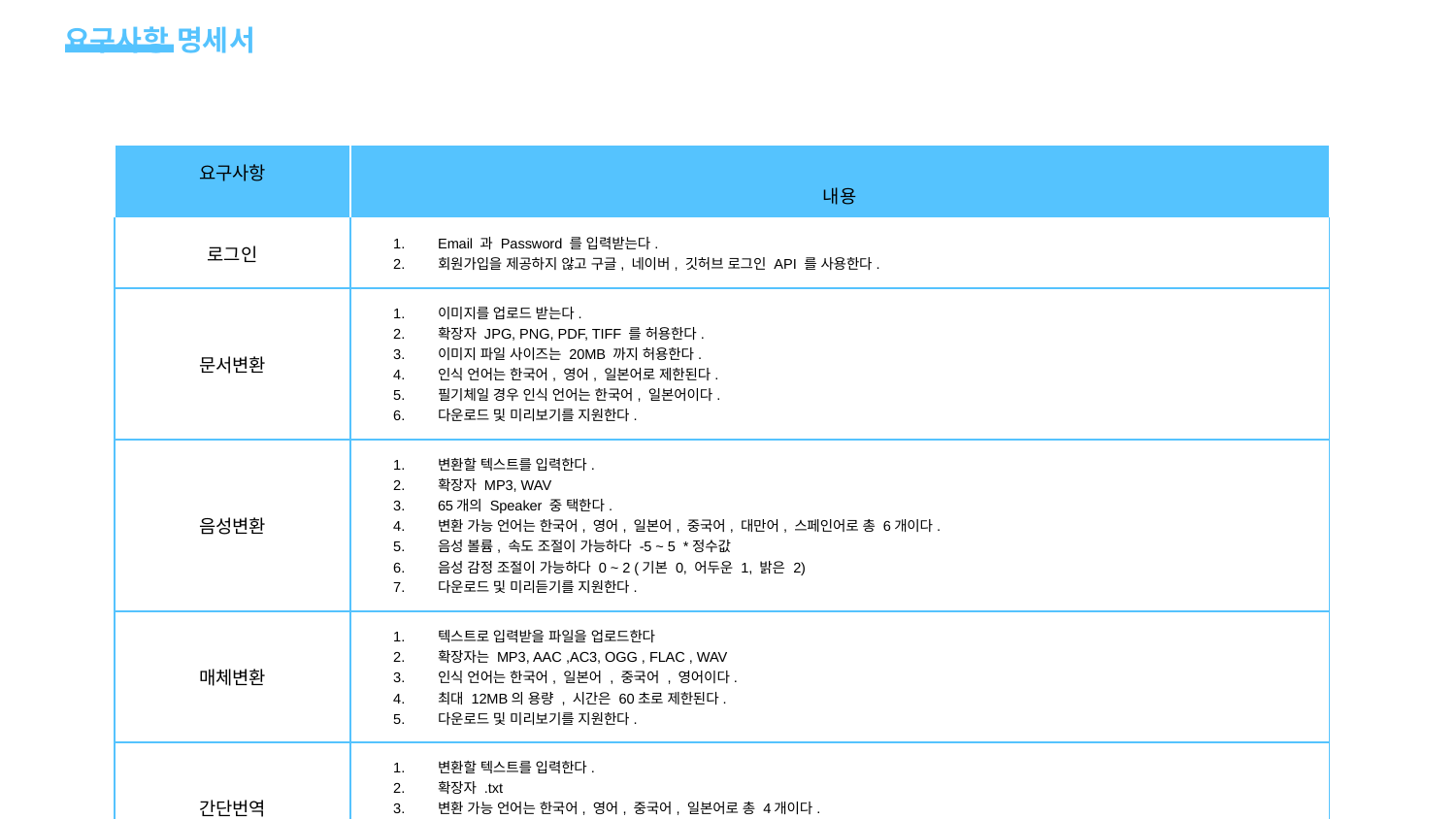

# 요구사항 명세서

| 요구사항 | 내용 |
| --- | --- |
| 로그인 | Email 과 Password 를 입력받는다. 회원가입을 제공하지 않고 구글, 네이버, 깃허브 로그인 API 를 사용한다. |
| 문서변환 | 이미지를 업로드 받는다. 확장자 JPG, PNG, PDF, TIFF 를 허용한다. 이미지 파일 사이즈는 20MB 까지 허용한다. 인식 언어는 한국어, 영어, 일본어로 제한된다. 필기체일 경우 인식 언어는 한국어, 일본어이다. 다운로드 및 미리보기를 지원한다. |
| 음성변환 | 변환할 텍스트를 입력한다. 확장자 MP3, WAV 65개의 Speaker 중 택한다. 변환 가능 언어는 한국어, 영어, 일본어, 중국어, 대만어, 스페인어로 총 6개이다. 음성 볼륨, 속도 조절이 가능하다 -5 ~ 5 \*정수값 음성 감정 조절이 가능하다 0 ~ 2 (기본 0, 어두운 1, 밝은 2) 다운로드 및 미리듣기를 지원한다. |
| 매체변환 | 텍스트로 입력받을 파일을 업로드한다 확장자는 MP3, AAC ,AC3, OGG , FLAC , WAV 인식 언어는 한국어, 일본어 , 중국어 , 영어이다. 최대 12MB의 용량 , 시간은 60초로 제한된다. 다운로드 및 미리보기를 지원한다. |
| 간단번역 | 변환할 텍스트를 입력한다. 확장자 .txt 변환 가능 언어는 한국어, 영어, 중국어, 일본어로 총 4개이다. 1회 권장 최대 60,000자를 지원한다(UTF-8기준 공백포함 200,000bytes) 다운로드 및 미리보기를 지원한다. |